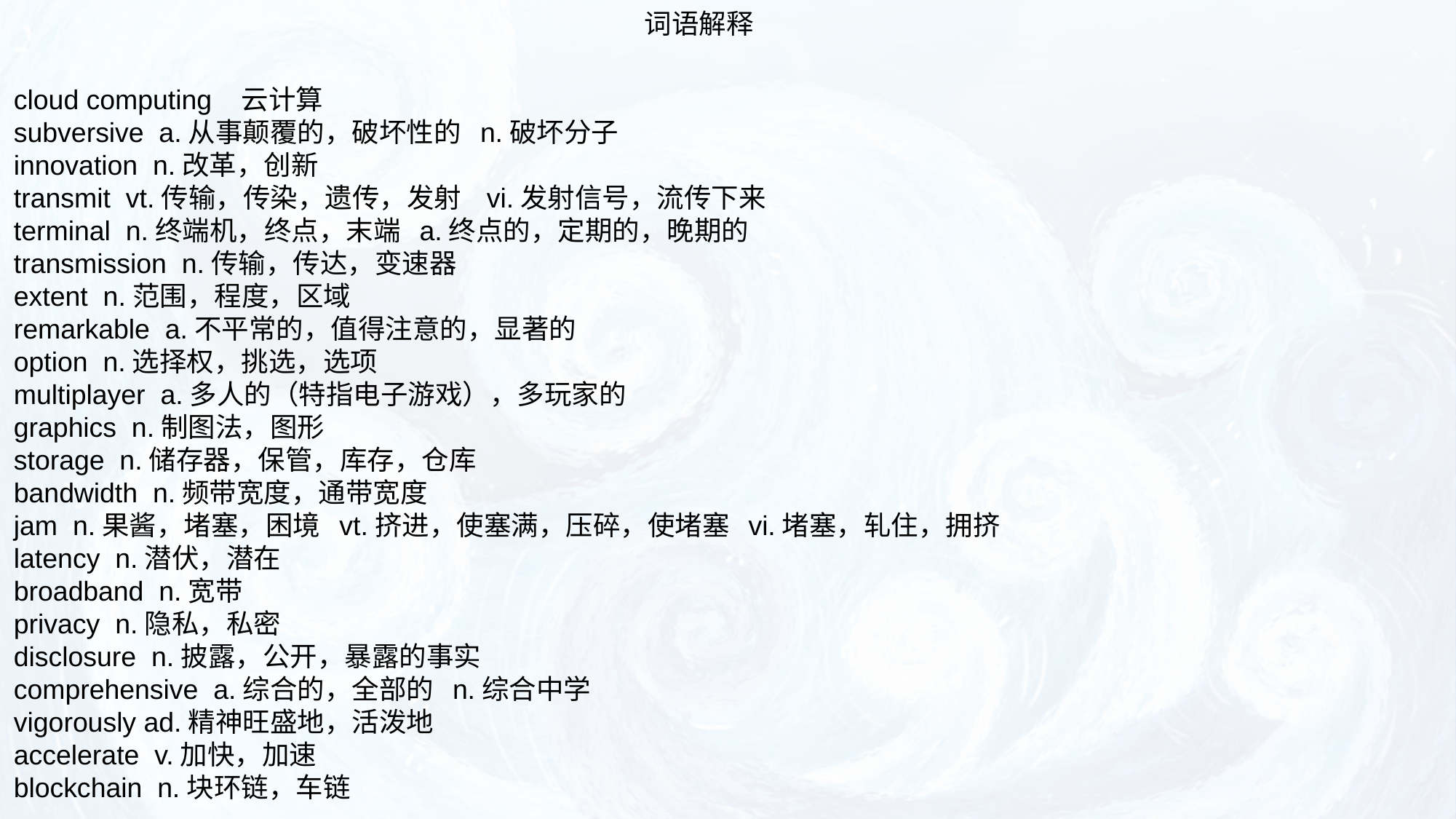

词语解释
cloud computing   云计算
subversive  a.从事颠覆的，破坏性的  n.破坏分子
innovation  n.改革，创新
transmit  vt.传输，传染，遗传，发射   vi.发射信号，流传下来
terminal  n.终端机，终点，末端  a.终点的，定期的，晚期的
transmission  n.传输，传达，变速器
extent  n.范围，程度，区域
remarkable  a.不平常的，值得注意的，显著的
option  n.选择权，挑选，选项
multiplayer  a.多人的（特指电子游戏），多玩家的
graphics  n.制图法，图形
storage  n.储存器，保管，库存，仓库
bandwidth  n.频带宽度，通带宽度
jam  n.果酱，堵塞，困境  vt.挤进，使塞满，压碎，使堵塞  vi.堵塞，轧住，拥挤
latency  n.潜伏，潜在
broadband  n.宽带
privacy  n.隐私，私密
disclosure  n.披露，公开，暴露的事实
comprehensive  a.综合的，全部的  n.综合中学
vigorously ad.精神旺盛地，活泼地
accelerate  v.加快，加速
blockchain  n.块环链，车链